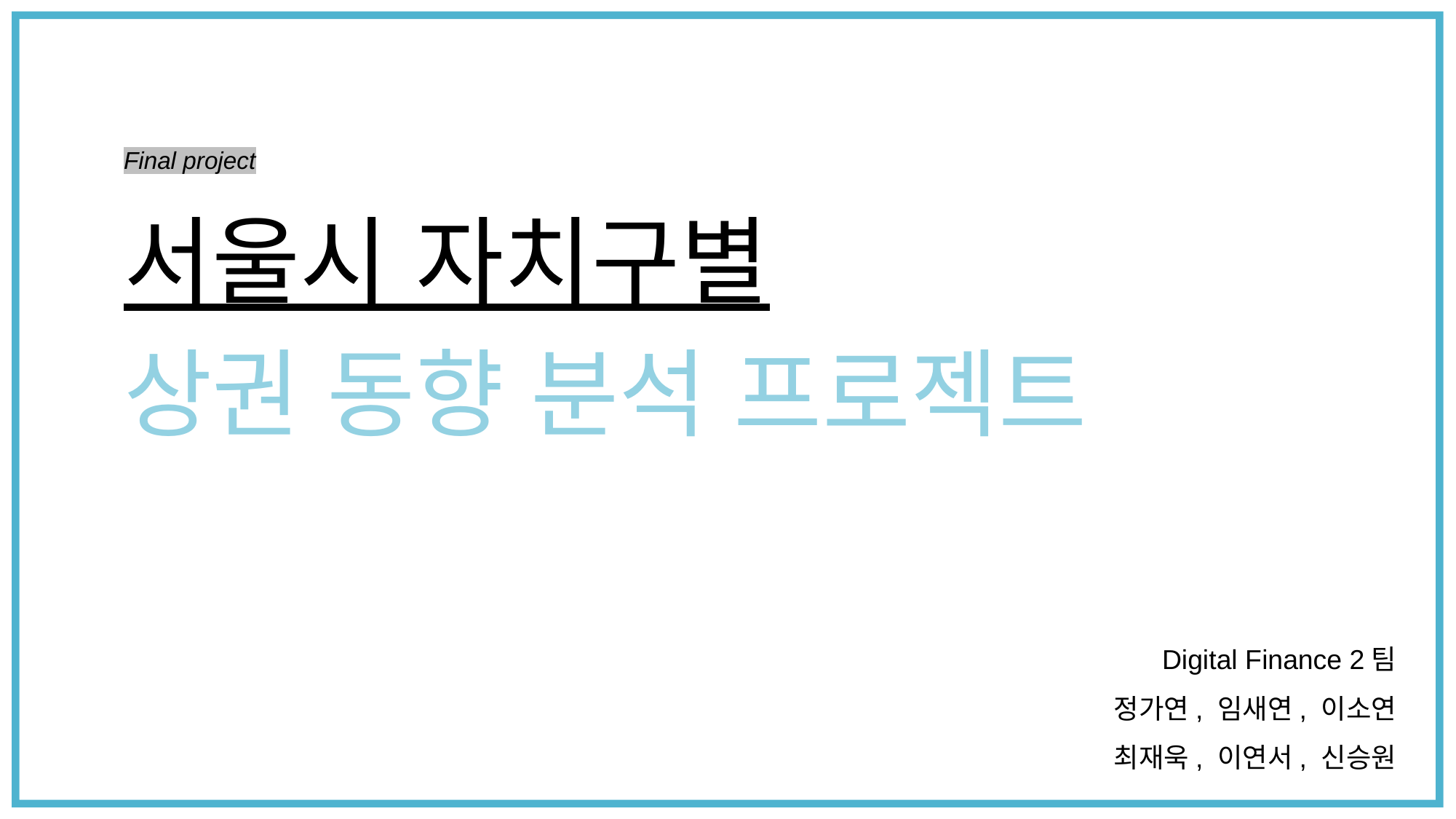

Final project
# 서울시 자치구별 상권 동향 분석 프로젝트
Digital Finance 2팀
정가연, 임새연, 이소연
최재욱, 이연서, 신승원